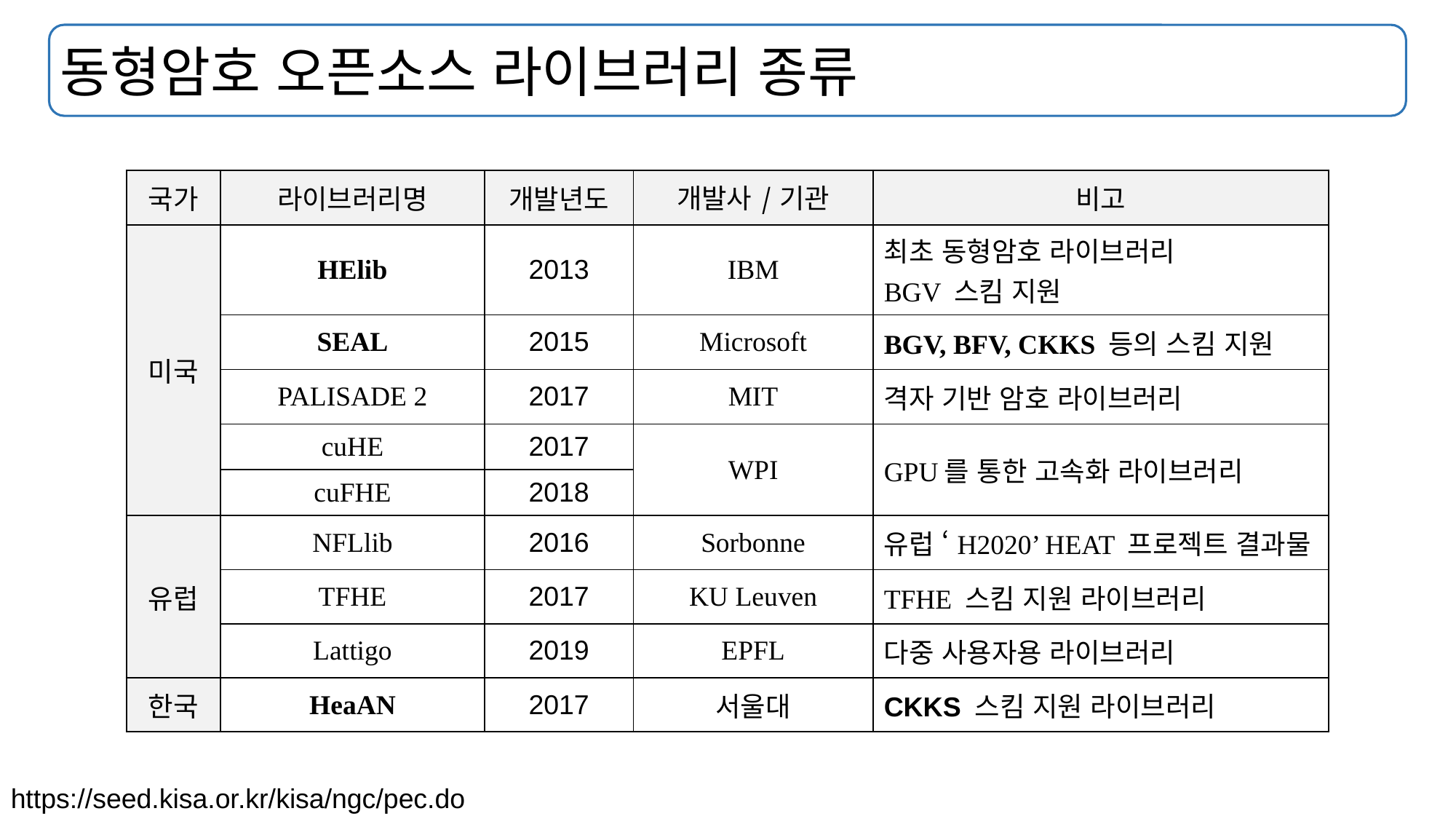

# 동형암호 오픈소스 라이브러리 종류
| 국가 | 라이브러리명 | 개발년도 | 개발사/기관 | 비고 |
| --- | --- | --- | --- | --- |
| 미국 | HElib | 2013 | IBM | 최초 동형암호 라이브러리 BGV 스킴 지원 |
|  | SEAL | 2015 | Microsoft | BGV, BFV, CKKS 등의 스킴 지원 |
|  | PALISADE 2 | 2017 | MIT | 격자 기반 암호 라이브러리 |
|  | cuHE | 2017 | WPI | GPU를 통한 고속화 라이브러리 |
|  | cuFHE | 2018 |  |  |
| 유럽 | NFLlib | 2016 | Sorbonne | 유럽 ‘H2020’ HEAT 프로젝트 결과물 |
|  | TFHE | 2017 | KU Leuven | TFHE 스킴 지원 라이브러리 |
|  | Lattigo | 2019 | EPFL | 다중 사용자용 라이브러리 |
| 한국 | HeaAN | 2017 | 서울대 | CKKS 스킴 지원 라이브러리 |
https://seed.kisa.or.kr/kisa/ngc/pec.do